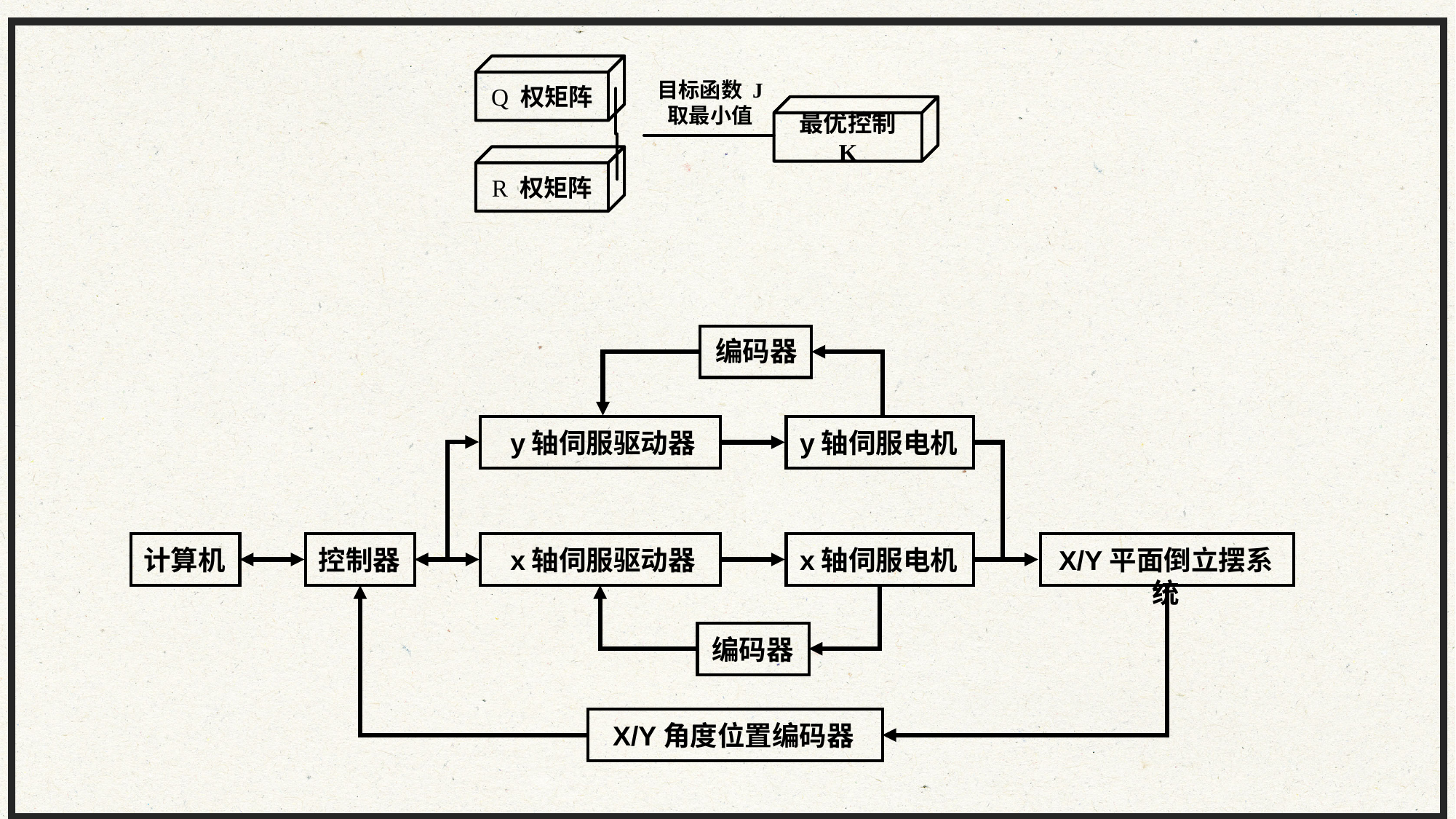

Q 权矩阵
目标函数 J
取最小值
最优控制 K
R 权矩阵

编码器

y轴伺服驱动器

y轴伺服电机

计算机

控制器

x轴伺服驱动器

x轴伺服电机

X/Y平面倒立摆系统

编码器

X/Y角度位置编码器